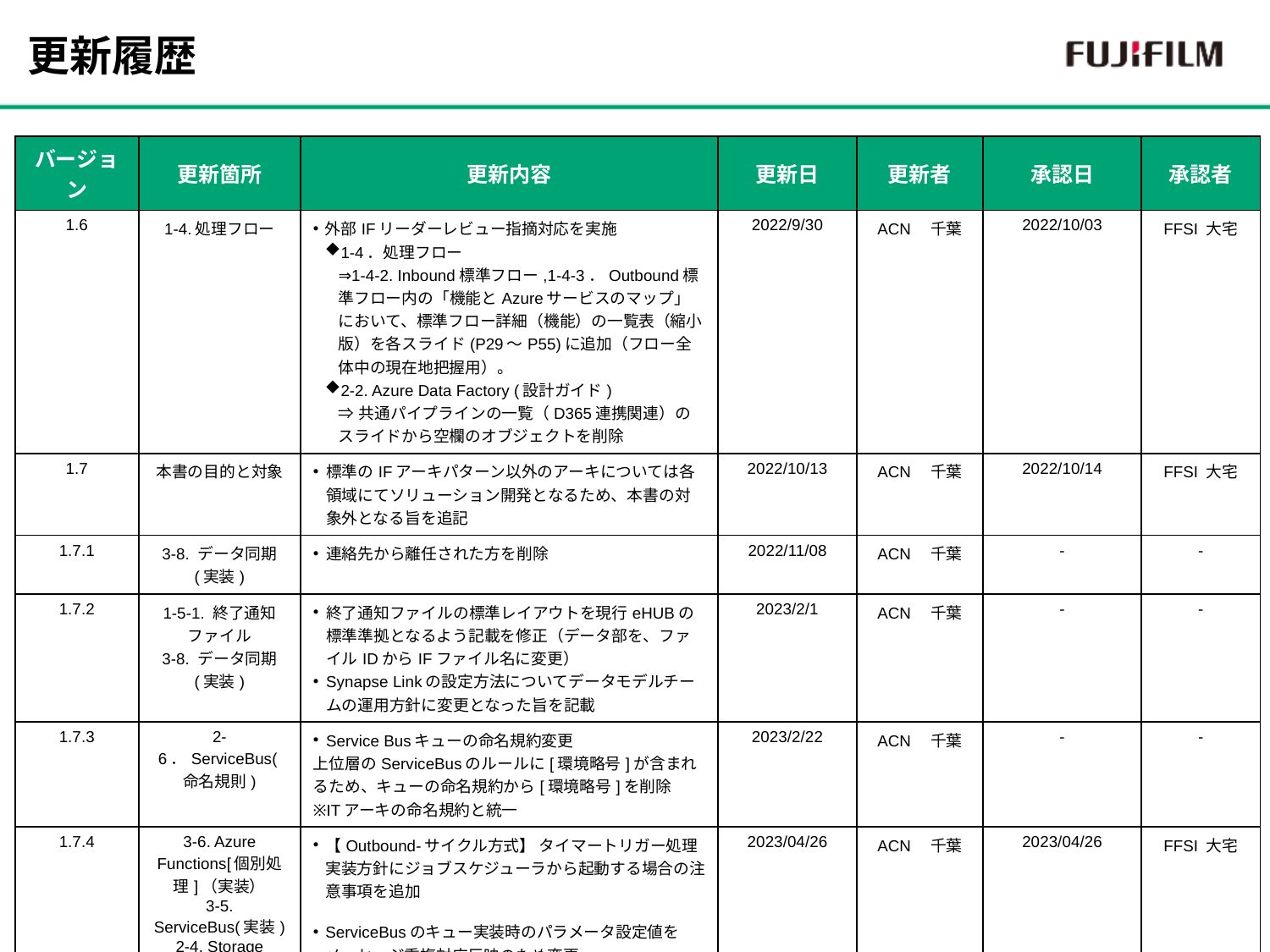

更新履歴
| バージョン | 更新箇所 | 更新内容 | 更新日 | 更新者 | 承認日 | 承認者 |
| --- | --- | --- | --- | --- | --- | --- |
| 1.6 | 1-4.処理フロー | 外部IFリーダーレビュー指摘対応を実施 1-4．処理フロー ⇒1-4-2. Inbound標準フロー,1-4-3．Outbound標準フロー内の「機能とAzureサービスのマップ」において、標準フロー詳細（機能）の一覧表（縮小版）を各スライド(P29～P55)に追加（フロー全体中の現在地把握用）。 2-2. Azure Data Factory (設計ガイド) ⇒共通パイプラインの一覧（D365連携関連）のスライドから空欄のオブジェクトを削除 | 2022/9/30 | ACN　千葉 | 2022/10/03 | FFSI 大宅 |
| 1.7 | 本書の目的と対象 | 標準のIFアーキパターン以外のアーキについては各領域にてソリューション開発となるため、本書の対象外となる旨を追記 | 2022/10/13 | ACN　千葉 | 2022/10/14 | FFSI 大宅 |
| 1.7.1 | 3-8. データ同期 (実装) | 連絡先から離任された方を削除 | 2022/11/08 | ACN　千葉 | - | - |
| 1.7.2 | 1-5-1. 終了通知ファイル 3-8. データ同期 (実装) | 終了通知ファイルの標準レイアウトを現行eHUBの標準準拠となるよう記載を修正（データ部を、ファイルIDからIFファイル名に変更） Synapse Linkの設定方法についてデータモデルチームの運用方針に変更となった旨を記載 | 2023/2/1 | ACN　千葉 | - | - |
| 1.7.3 | 2-6．ServiceBus(命名規則) | Service Busキューの命名規約変更 上位層のServiceBusのルールに[環境略号]が含まれるため、キューの命名規約から[環境略号]を削除 ※ITアーキの命名規約と統一 | 2023/2/22 | ACN　千葉 | - | - |
| 1.7.4 | 3-6. Azure Functions[個別処理]（実装） 3-5. ServiceBus(実装) 2-4. Storage Account (設計ガイド) | 【Outbound-サイクル方式】 タイマートリガー処理実装方針にジョブスケジューラから起動する場合の注意事項を追加 ServiceBusのキュー実装時のパラメータ設定値をメッセージ重複対応反映のため変更 共通ストレージ変更のためストレージ名称をearthdevsajpehulftp00に変更 | 2023/04/26 | ACN　千葉 | 2023/04/26 | FFSI 大宅 |
| 1.7.5 | 1-5-2．終了通知ファイル | 共通機能の改行コード追加対応を反映 | 2023/07/14 | ACN　千葉 | 2023/07/14 | FFSI 大宅 |